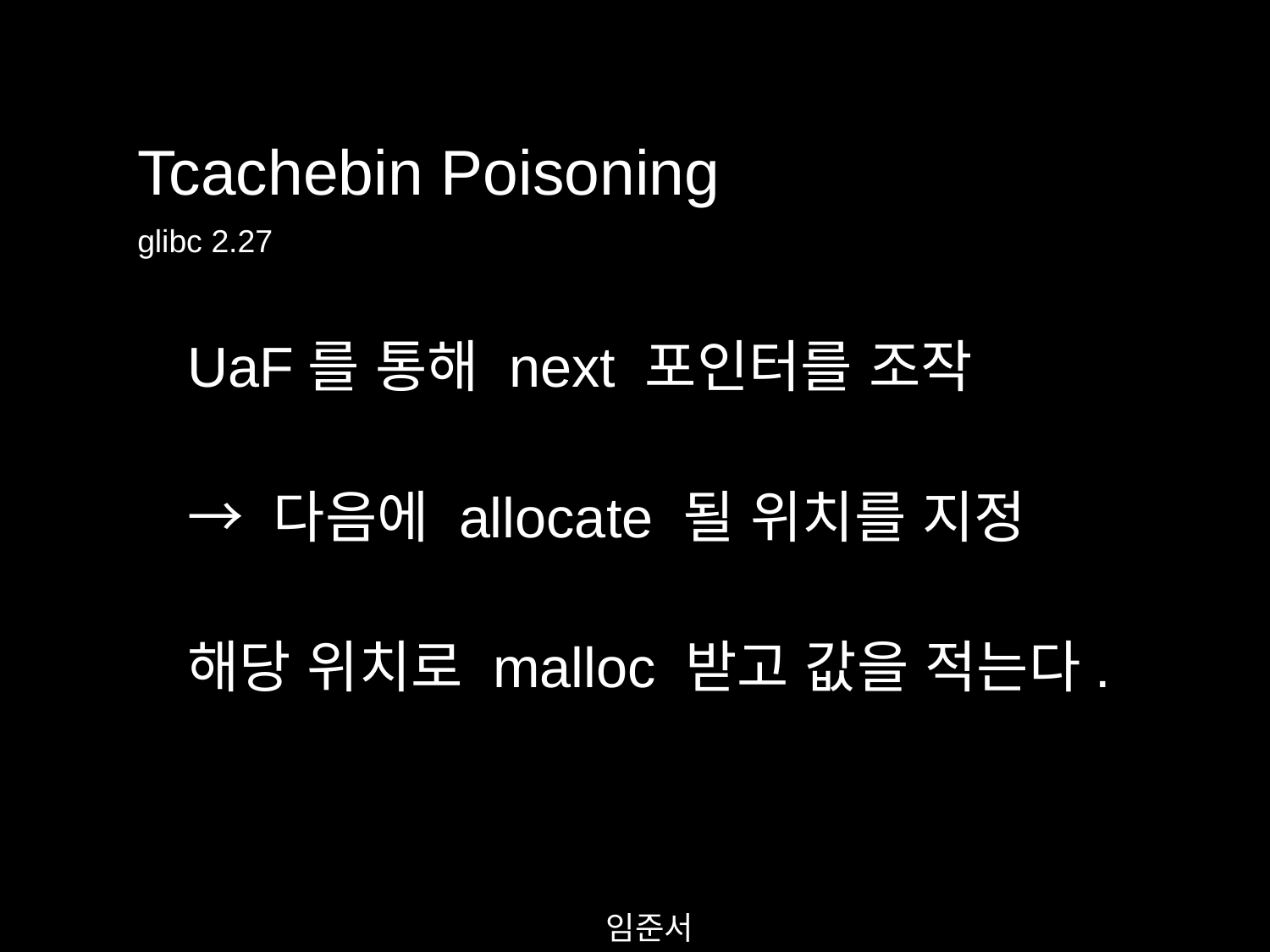

Tcachebin Poisoning
glibc 2.27
UaF를 통해 next 포인터를 조작
→ 다음에 allocate 될 위치를 지정
해당 위치로 malloc 받고 값을 적는다.

임준서